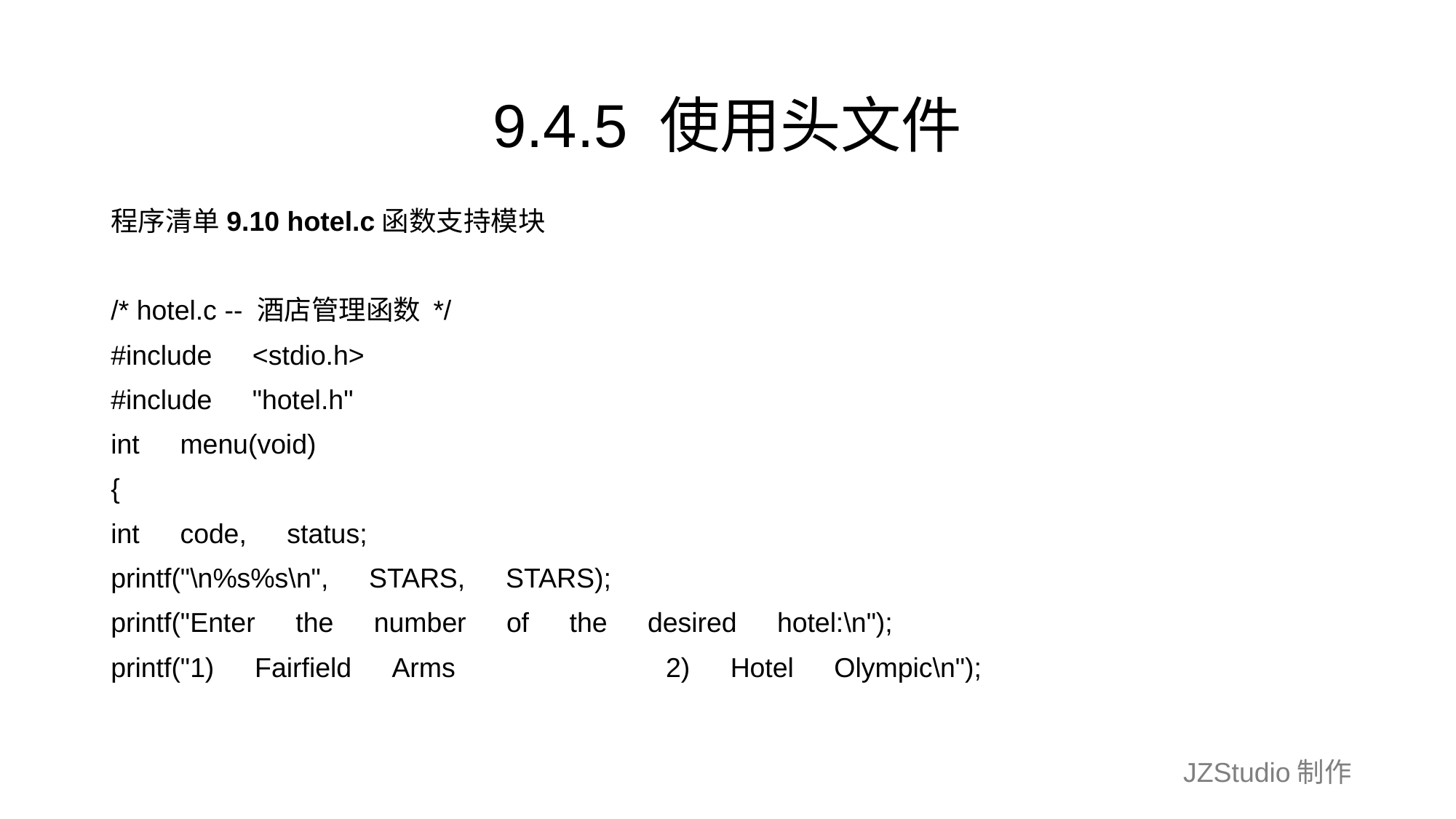

# 9.4.5 使用头文件
程序清单9.10 hotel.c函数支持模块

/* hotel.c -- 酒店管理函数 */
#include　<stdio.h>
#include　"hotel.h"
int　menu(void)
{
int　code,　status;
printf("\n%s%s\n",　STARS,　STARS);
printf("Enter　the　number　of　the　desired　hotel:\n");
printf("1)　Fairfield　Arms　　　　　　　 2)　Hotel　Olympic\n");